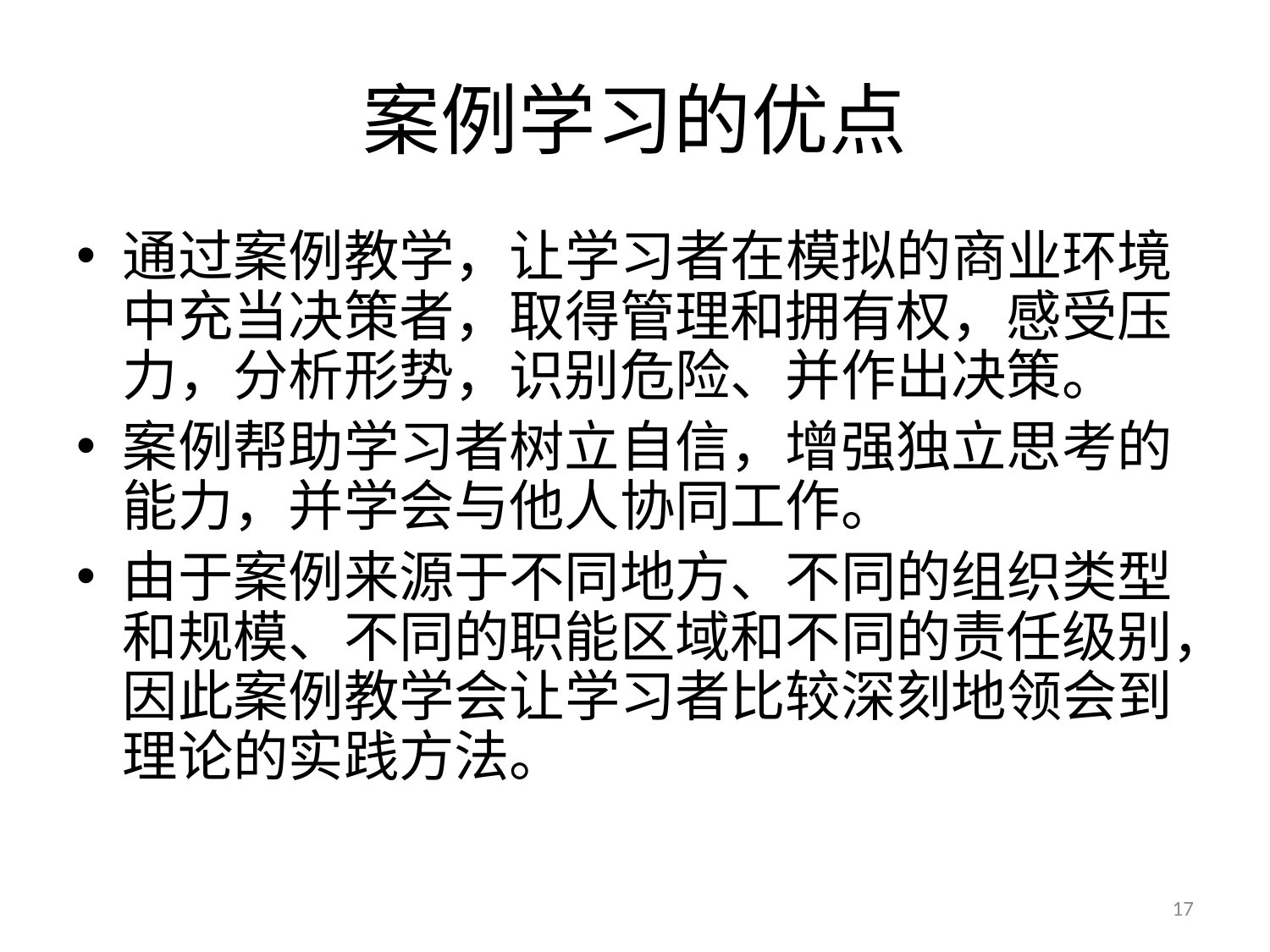

# 案例学习的优点
通过案例教学，让学习者在模拟的商业环境中充当决策者，取得管理和拥有权，感受压力，分析形势，识别危险、并作出决策。
案例帮助学习者树立自信，增强独立思考的能力，并学会与他人协同工作。
由于案例来源于不同地方、不同的组织类型和规模、不同的职能区域和不同的责任级别，因此案例教学会让学习者比较深刻地领会到理论的实践方法。
17